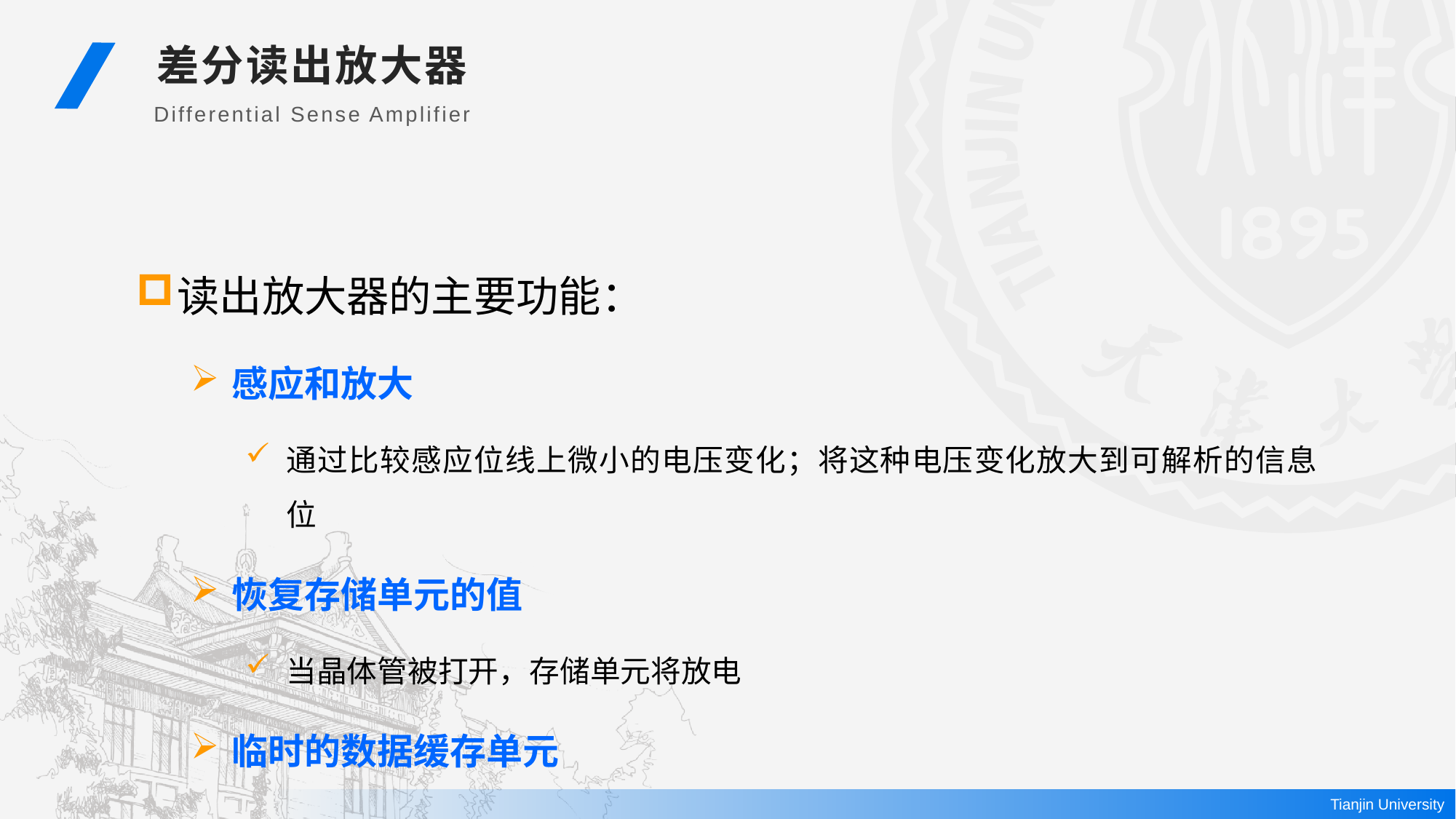

差分读出放大器
Differential Sense Amplifier
读出放大器的主要功能：
感应和放大
通过比较感应位线上微小的电压变化；将这种电压变化放大到可解析的信息位
恢复存储单元的值
当晶体管被打开，存储单元将放电
临时的数据缓存单元